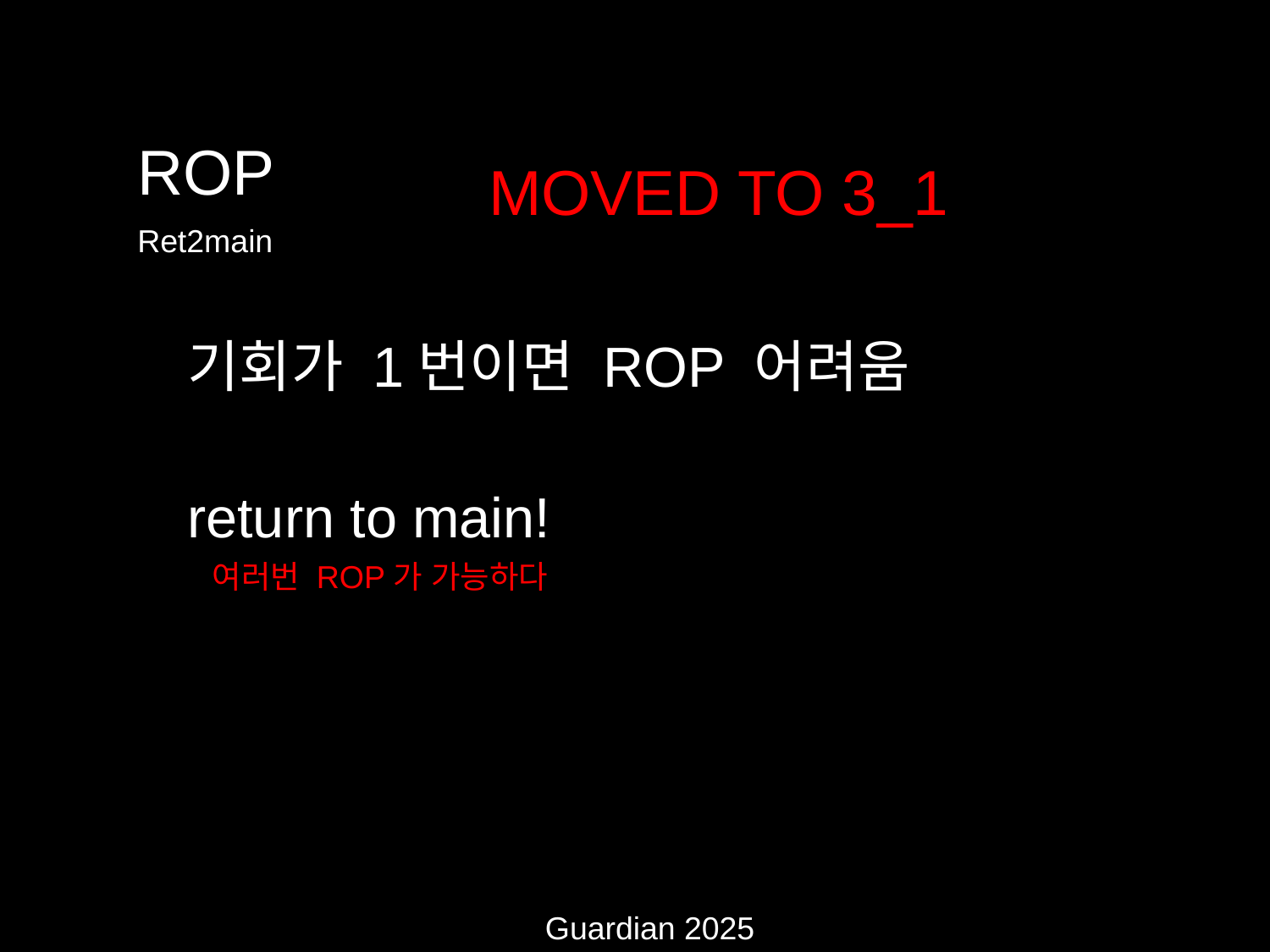

ROP
MOVED TO 3_1
Ret2main
기회가 1번이면 ROP 어려움
return to main!
여러번 ROP가 가능하다

Guardian 2025